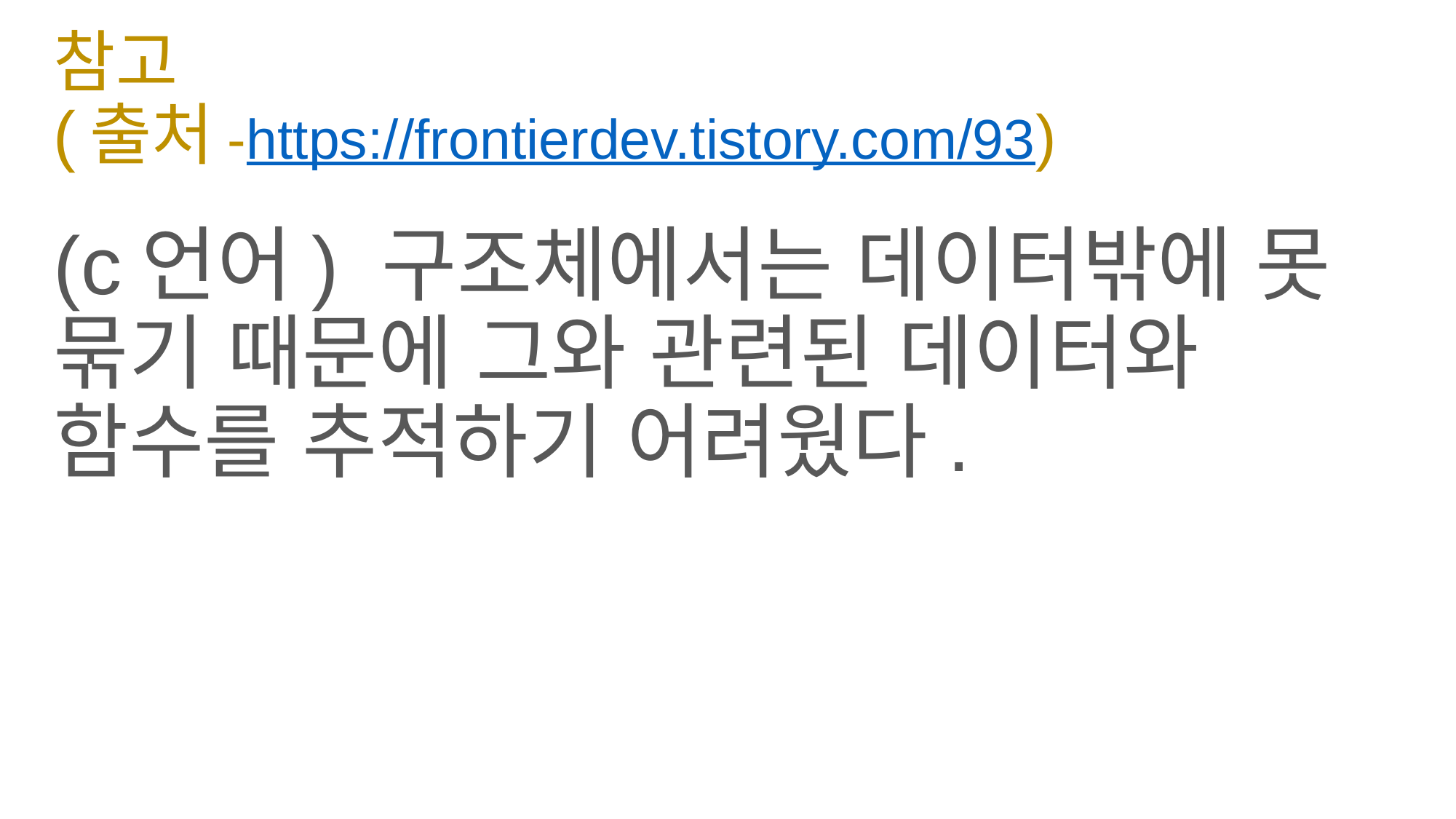

# 참고 (출처-https://frontierdev.tistory.com/93)
(c언어) 구조체에서는 데이터밖에 못 묶기 때문에 그와 관련된 데이터와 함수를 추적하기 어려웠다.